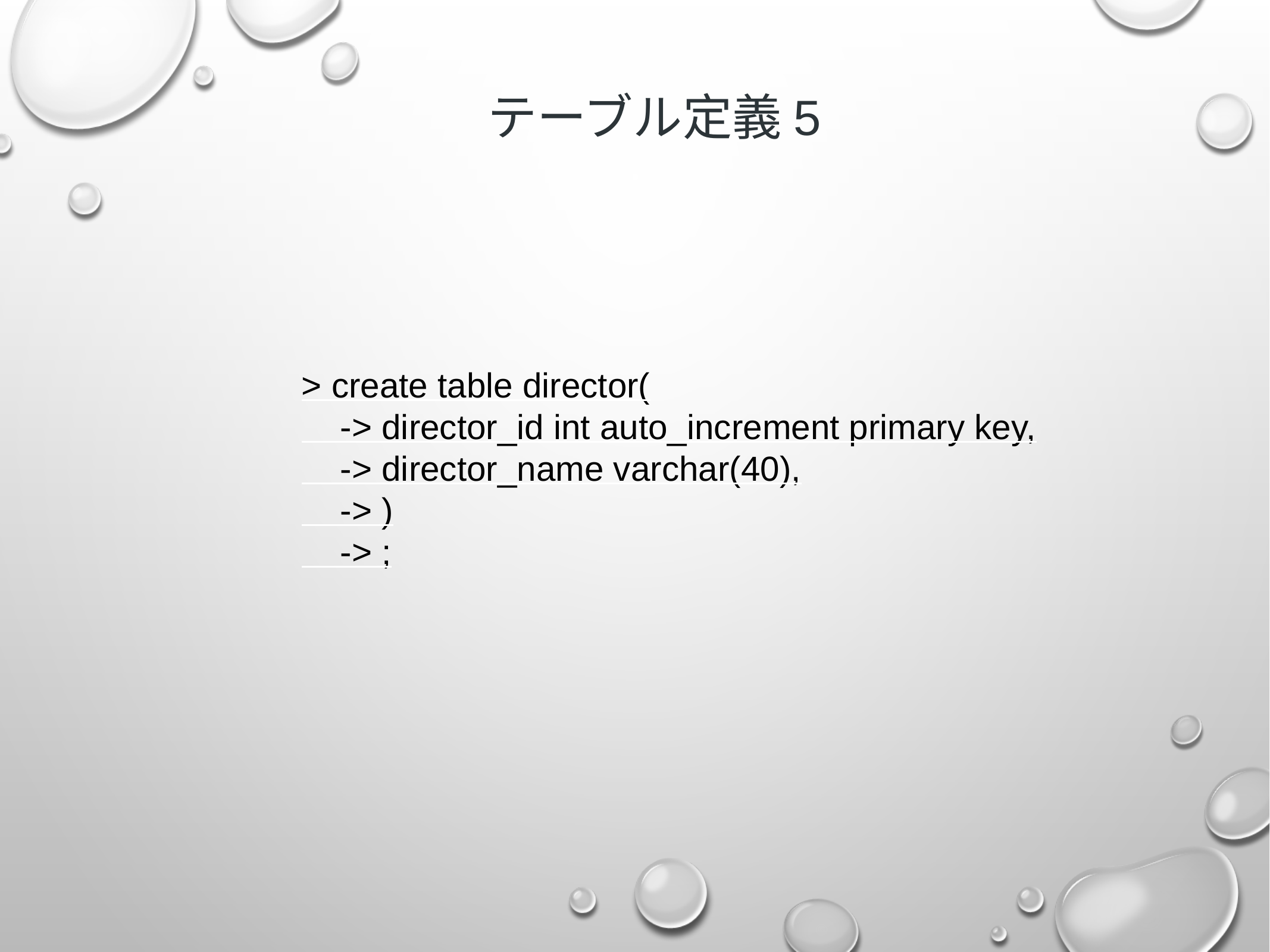

テーブル定義5

> create table director(
    -> director_id int auto_increment primary key,
    -> director_name varchar(40),
    -> )
    -> ;